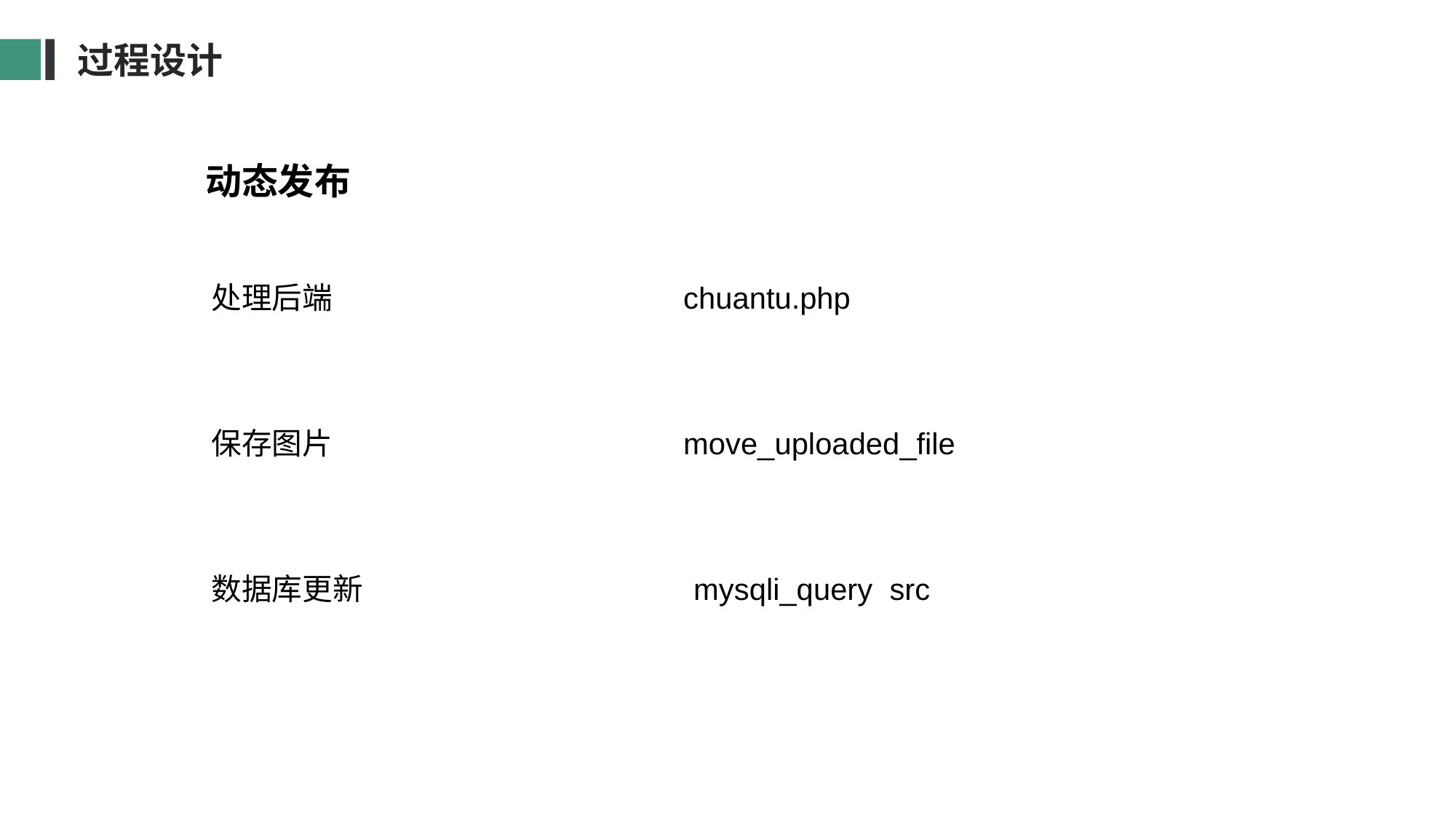

过程设计

动态发布
处理后端                                                   chuantu.php

保存图片                                                   move_uploaded_file

数据库更新                                                mysqli_query  src